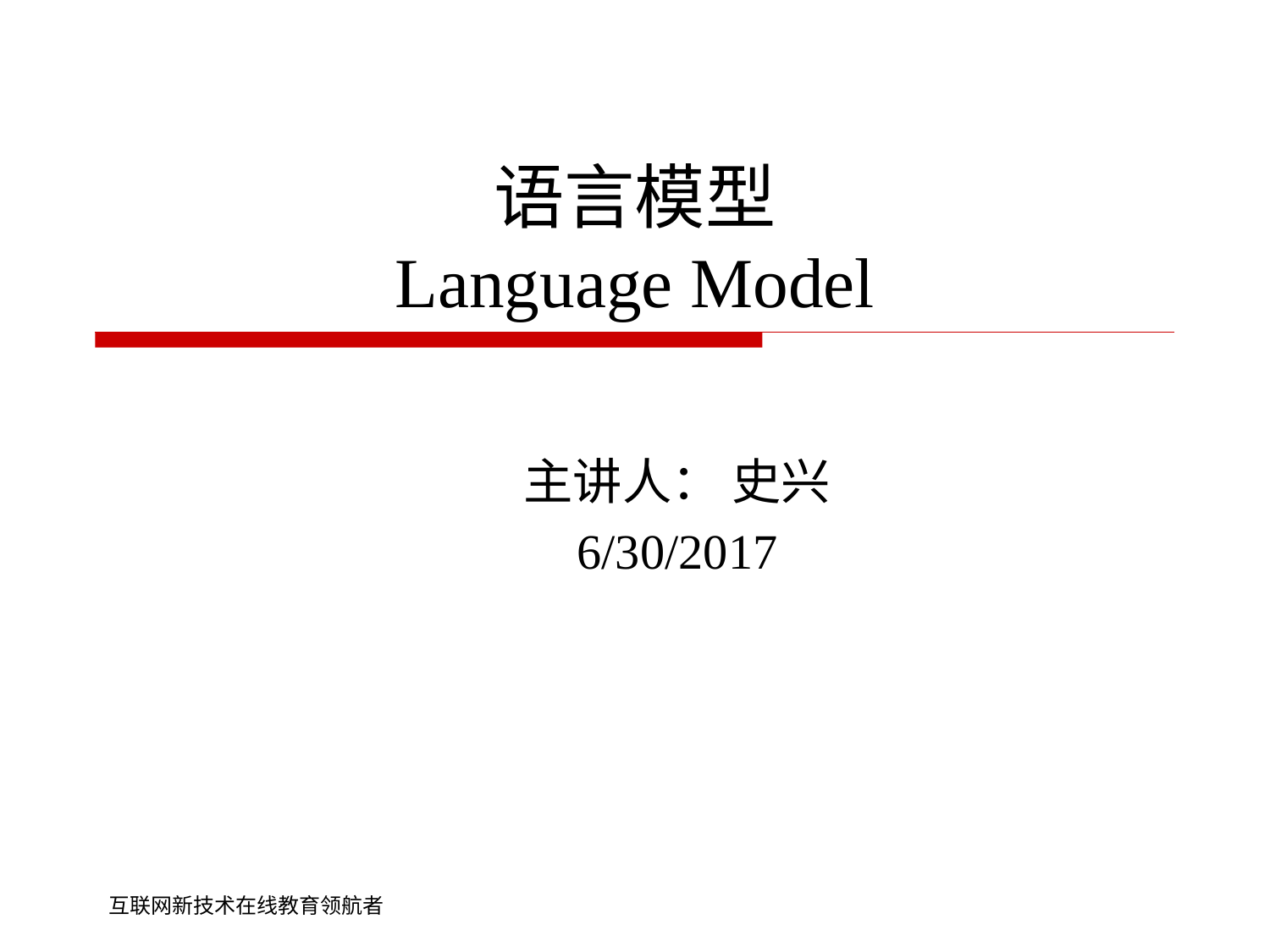

# 语言模型 Language Model

主讲人： 史兴
6/30/2017